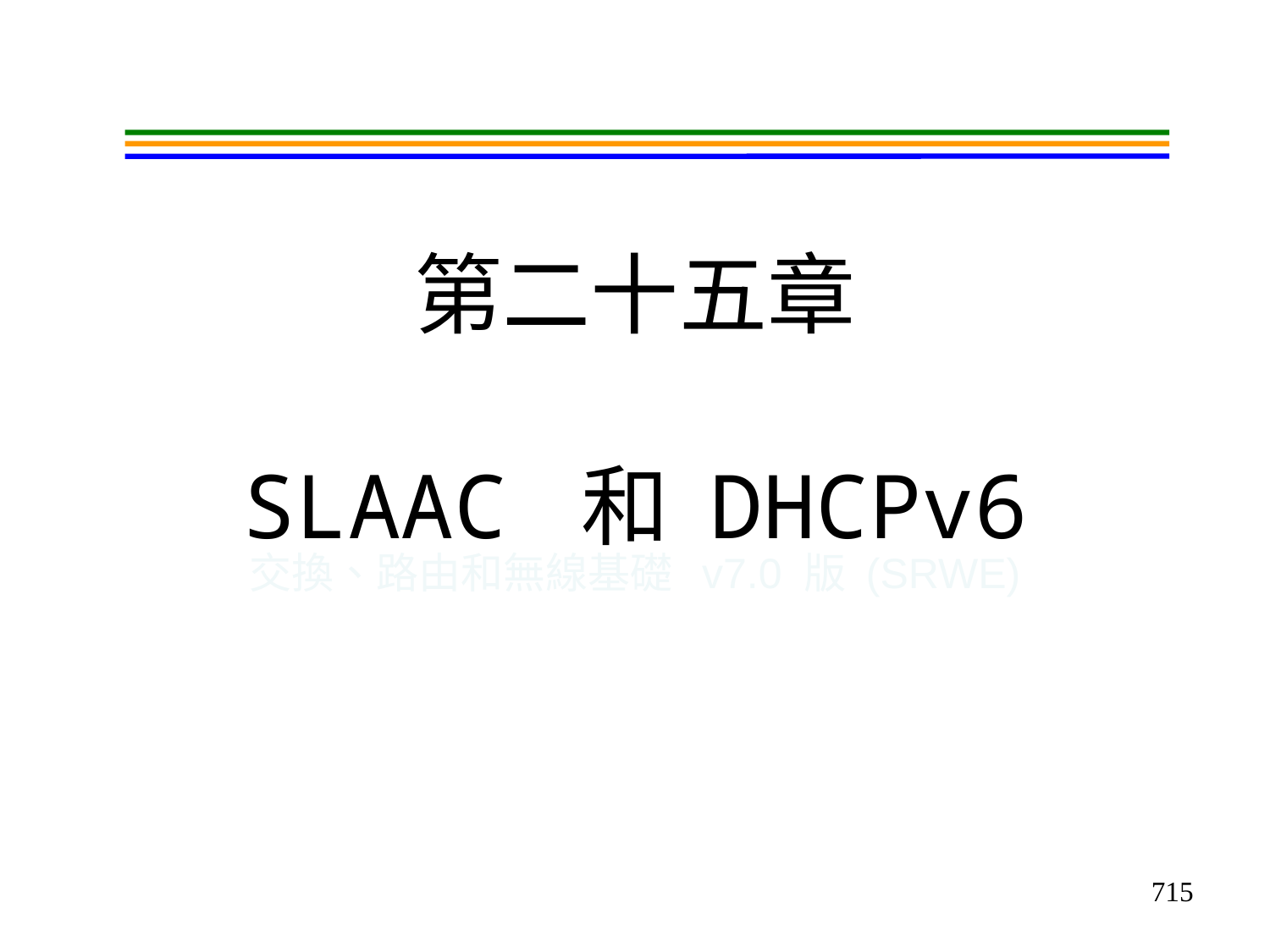

# 第二十五章 SLAAC 和 DHCPv6
交換、路由和無線基礎  v7.0 版 (SRWE)

715